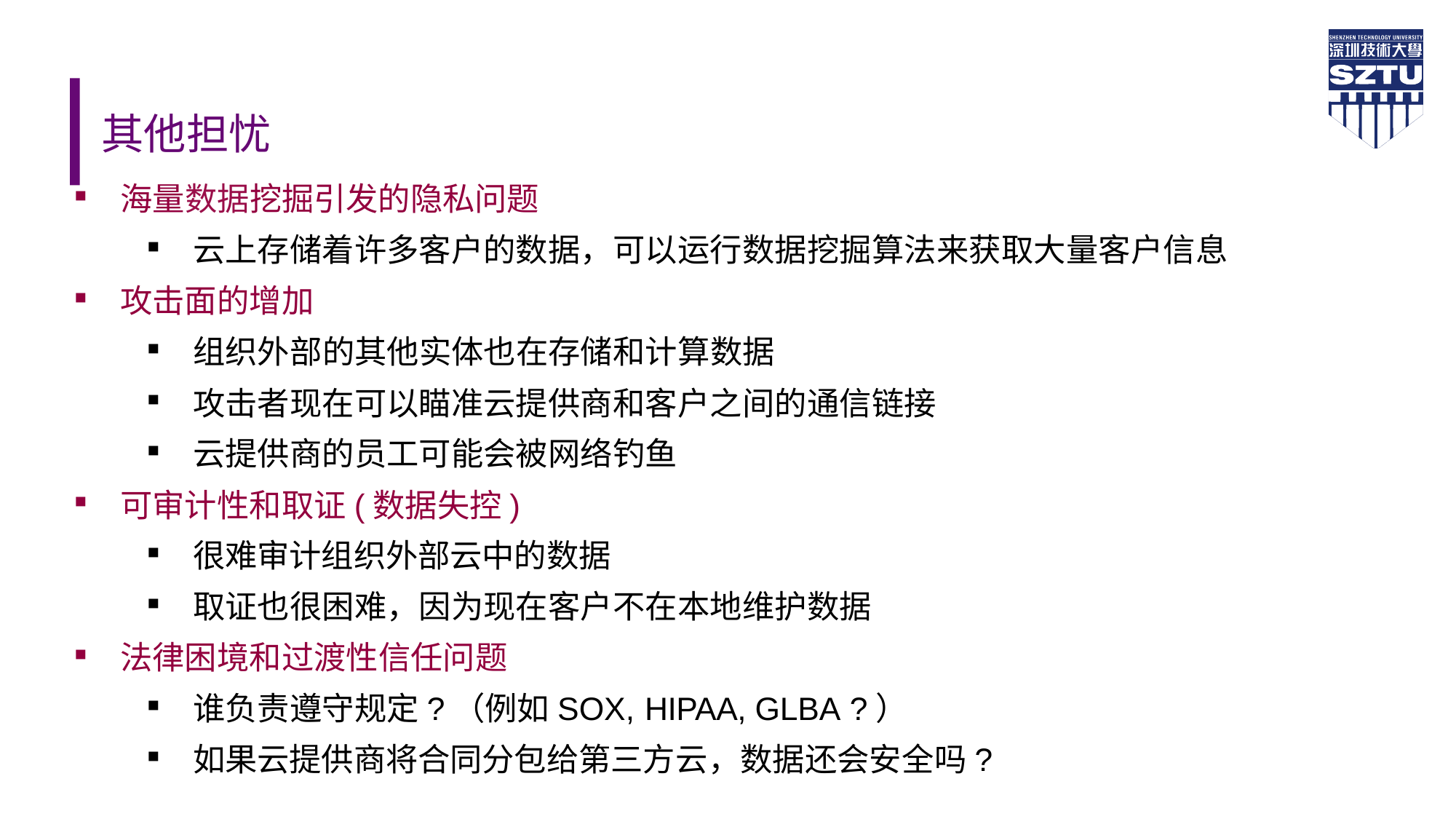

# 其他担忧
海量数据挖掘引发的隐私问题
云上存储着许多客户的数据，可以运行数据挖掘算法来获取大量客户信息
攻击面的增加
组织外部的其他实体也在存储和计算数据
攻击者现在可以瞄准云提供商和客户之间的通信链接
云提供商的员工可能会被网络钓鱼
可审计性和取证(数据失控)
很难审计组织外部云中的数据
取证也很困难，因为现在客户不在本地维护数据
法律困境和过渡性信任问题
谁负责遵守规定?（例如SOX, HIPAA, GLBA ?）
如果云提供商将合同分包给第三方云，数据还会安全吗?